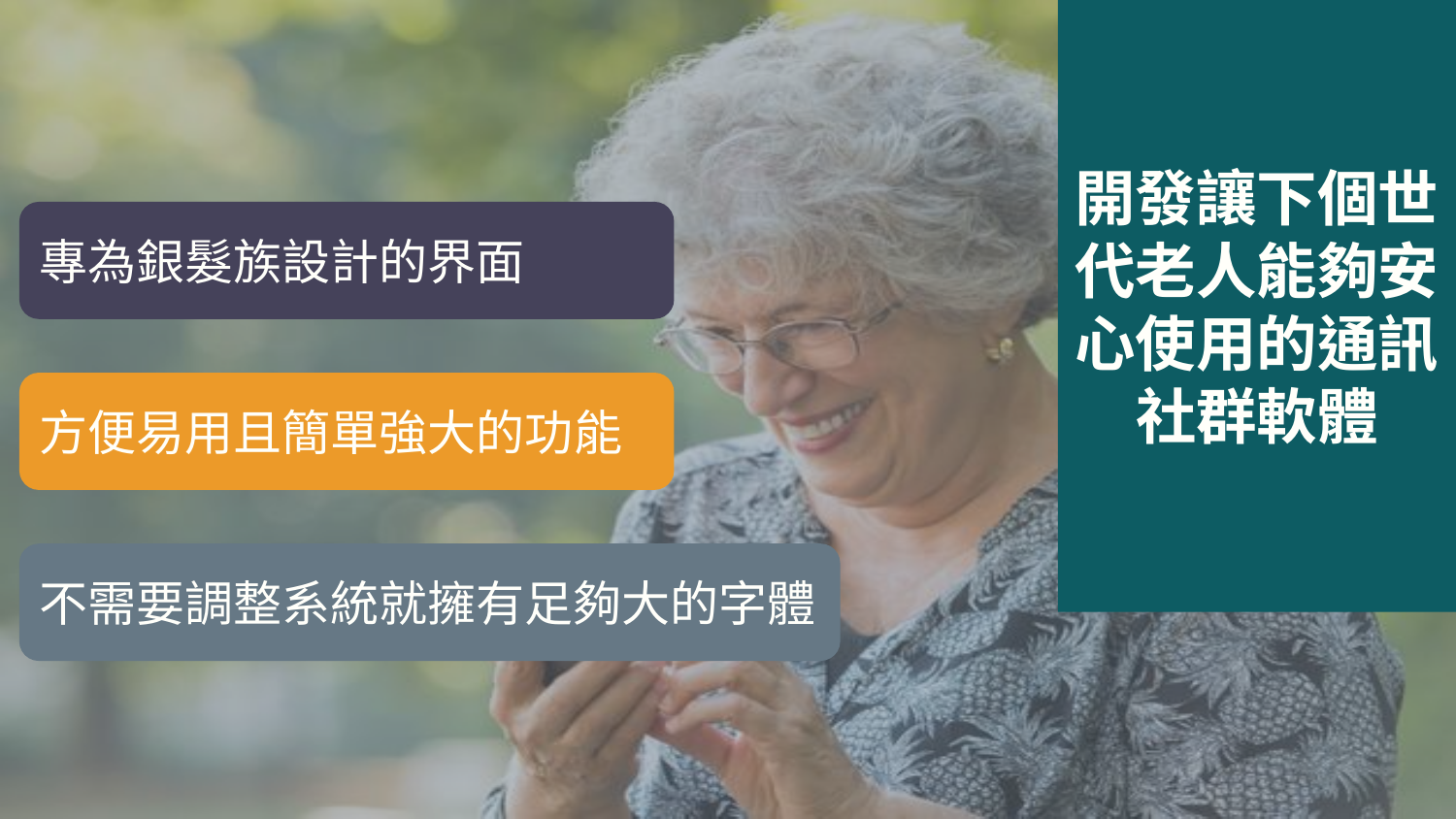

開發讓下個世代老人能夠安心使用的通訊社群軟體

專為銀髮族設計的界面
方便易用且簡單強大的功能
不需要調整系統就擁有足夠大的字體